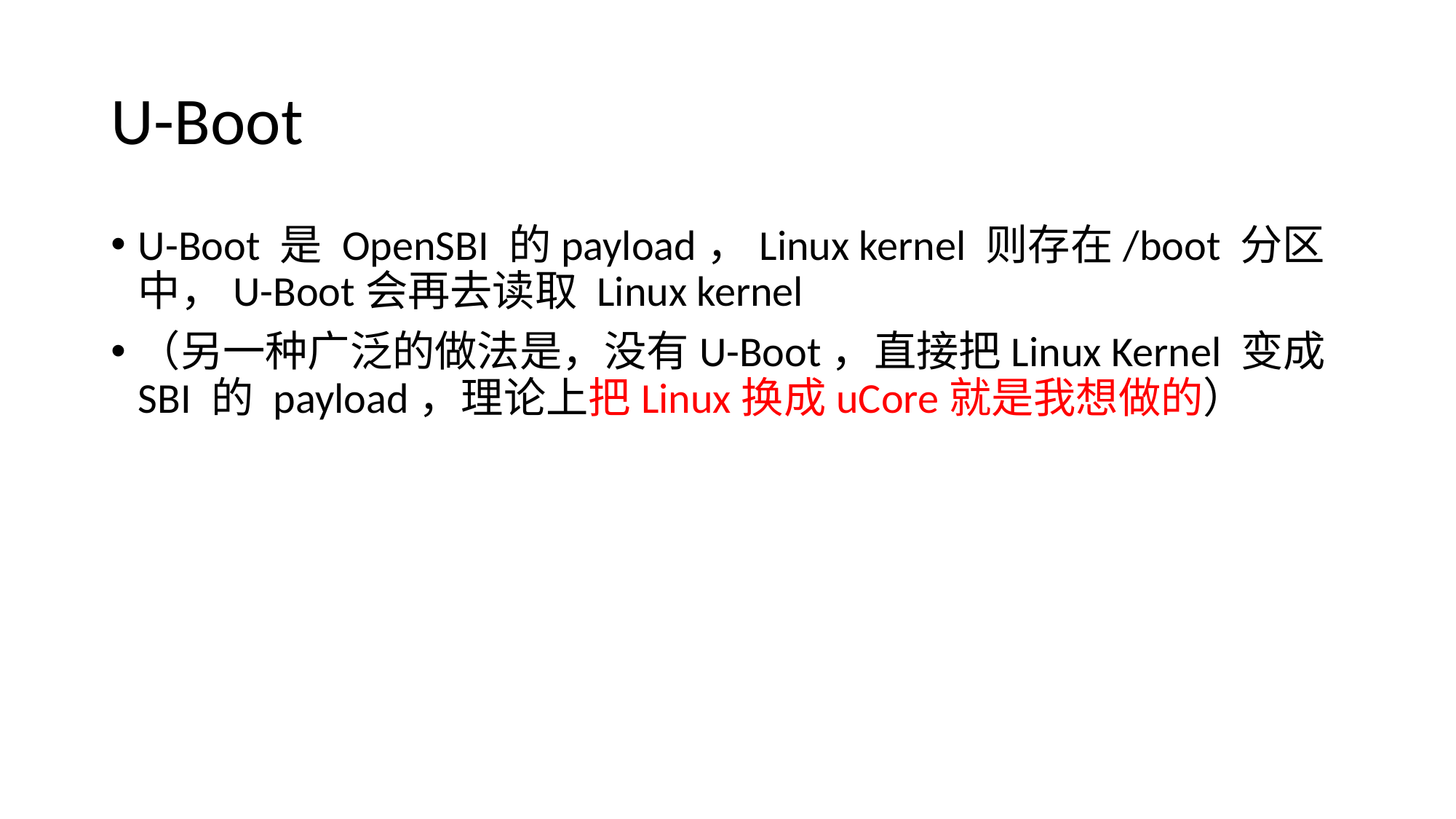

# U-Boot
U-Boot 是 OpenSBI 的payload，Linux kernel 则存在/boot 分区中，U-Boot会再去读取 Linux kernel
（另一种广泛的做法是，没有U-Boot，直接把Linux Kernel 变成 SBI 的 payload，理论上把Linux换成uCore就是我想做的）